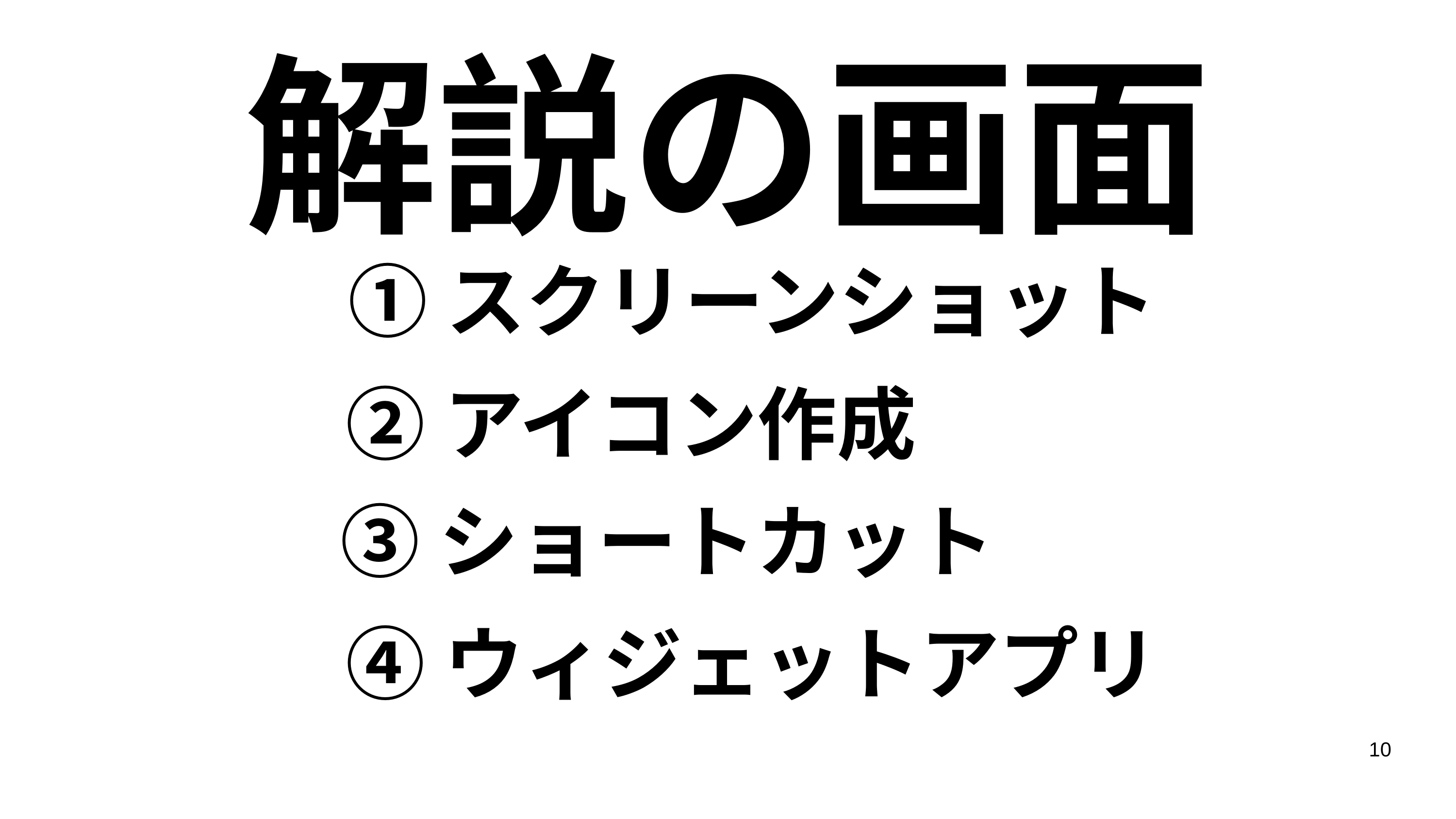

解説の画面
①スクリーンショット
②アイコン作成
③ショートカット
④ウィジェットアプリ
10